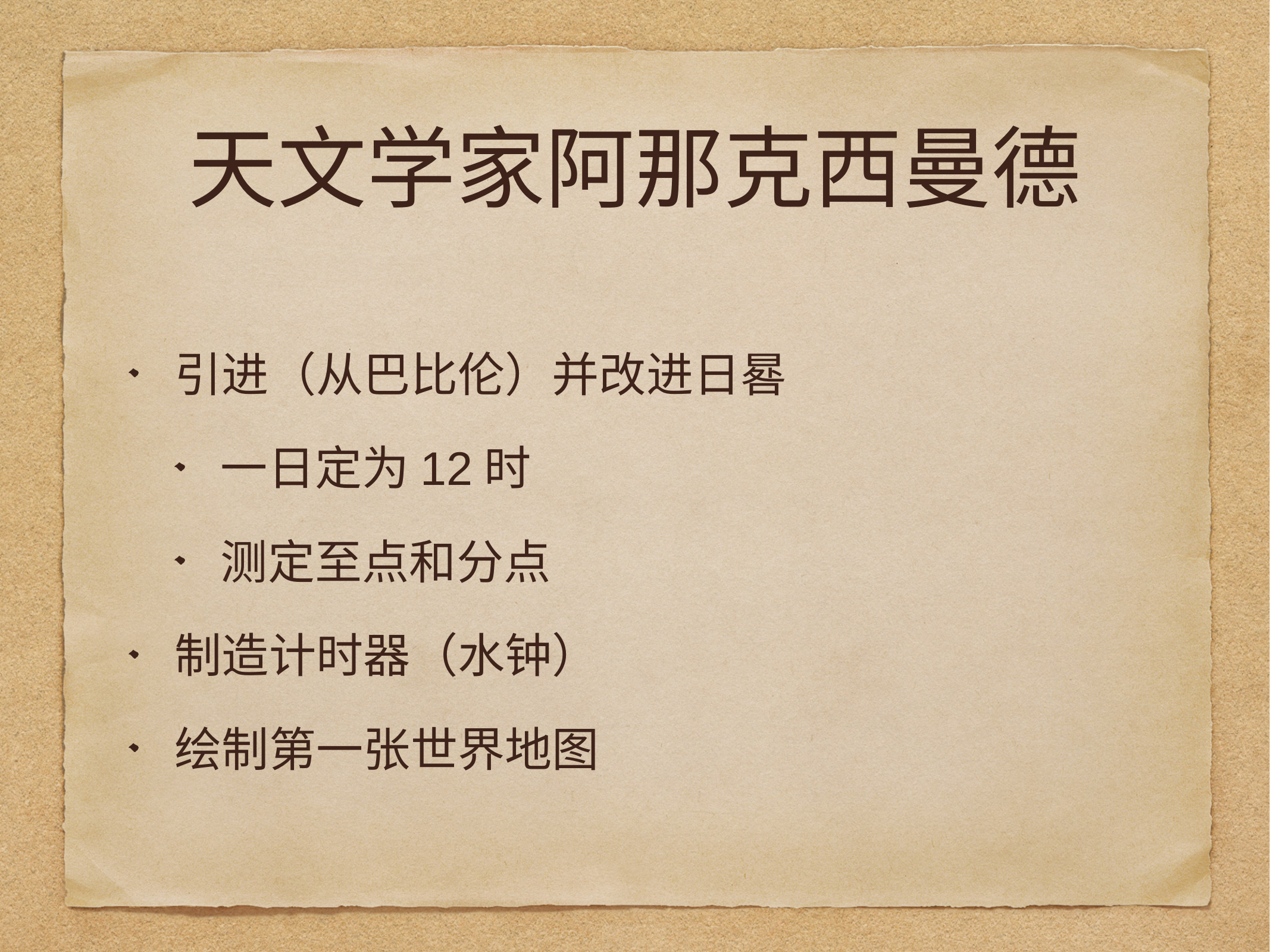

# 天文学家阿那克西曼德
引进（从巴比伦）并改进日晷
一日定为12时
测定至点和分点
制造计时器（水钟）
绘制第一张世界地图